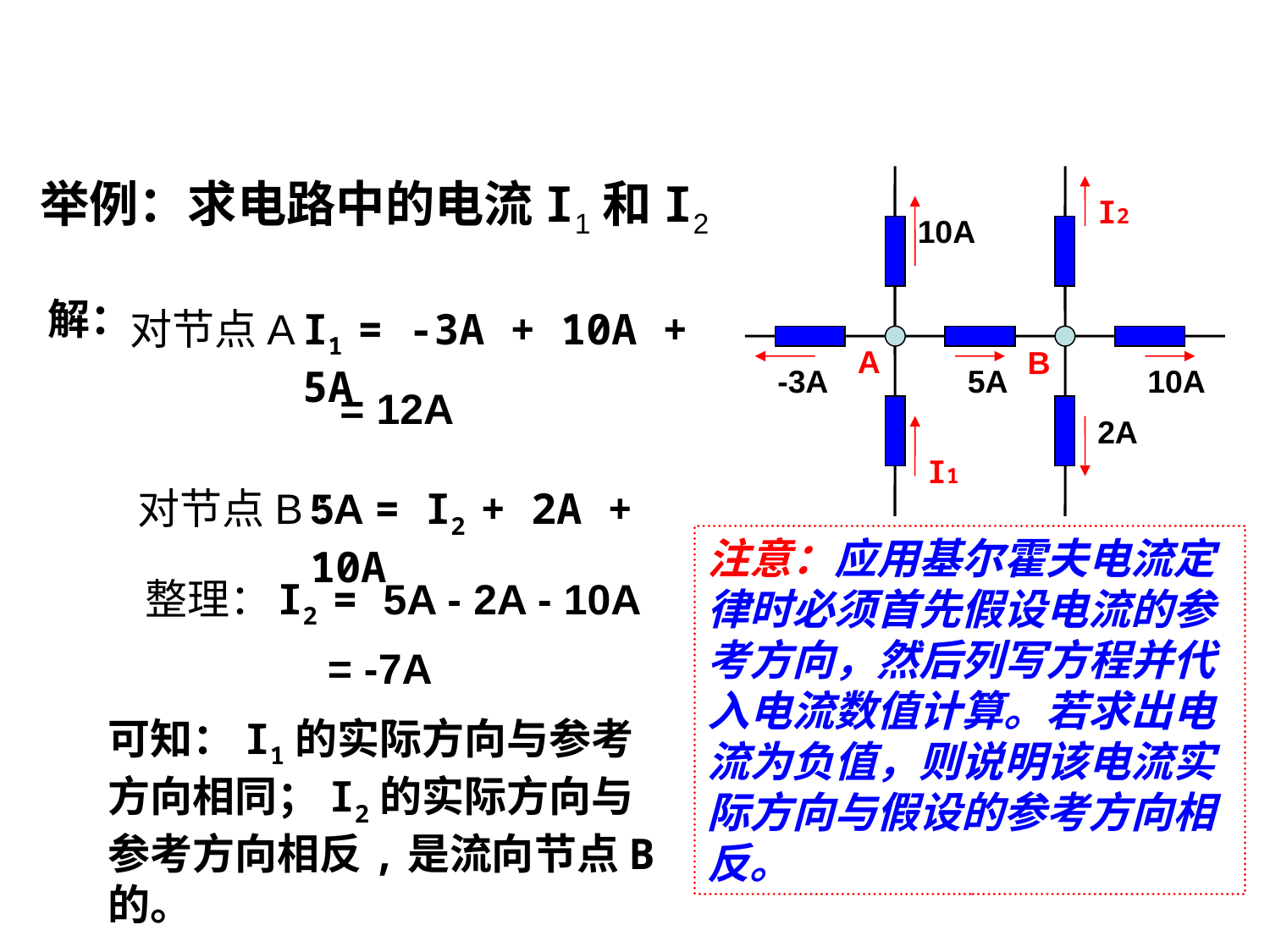

川庆培训中心、四川石油学校
CCDC Training Center、Sichuan Petroleum School
举例：求电路中的电流I1和I2

10A

-3A
5A
10A

2A

I2
解：
对节点A：
I1 = -3A + 10A + 5A

A

B
= 12A
I1
对节点B：
5A = I2 + 2A + 10A
注意：应用基尔霍夫电流定律时必须首先假设电流的参考方向，然后列写方程并代入电流数值计算。若求出电流为负值，则说明该电流实际方向与假设的参考方向相反。
整理：
I2 = 5A - 2A - 10A
= -7A
可知：I1的实际方向与参考方向相同；I2的实际方向与参考方向相反,是流向节点B的。